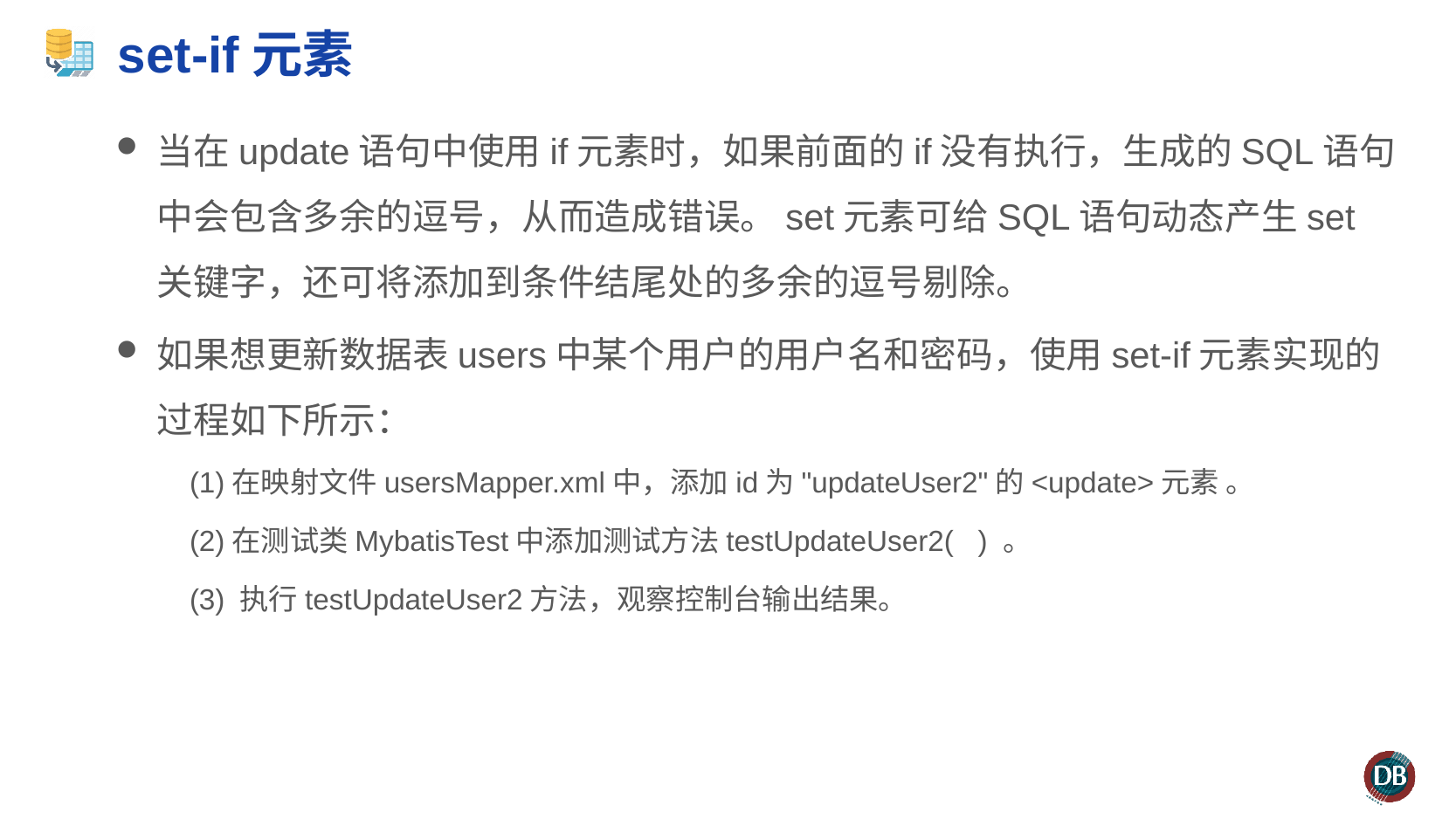

# set-if元素
当在update语句中使用if元素时，如果前面的if没有执行，生成的SQL语句中会包含多余的逗号，从而造成错误。set元素可给SQL语句动态产生set关键字，还可将添加到条件结尾处的多余的逗号剔除。
如果想更新数据表users中某个用户的用户名和密码，使用set-if元素实现的过程如下所示：
 (1)在映射文件usersMapper.xml中，添加id为"updateUser2"的<update>元素 。
 (2)在测试类MybatisTest中添加测试方法testUpdateUser2(   ) 。
 (3) 执行testUpdateUser2方法，观察控制台输出结果。